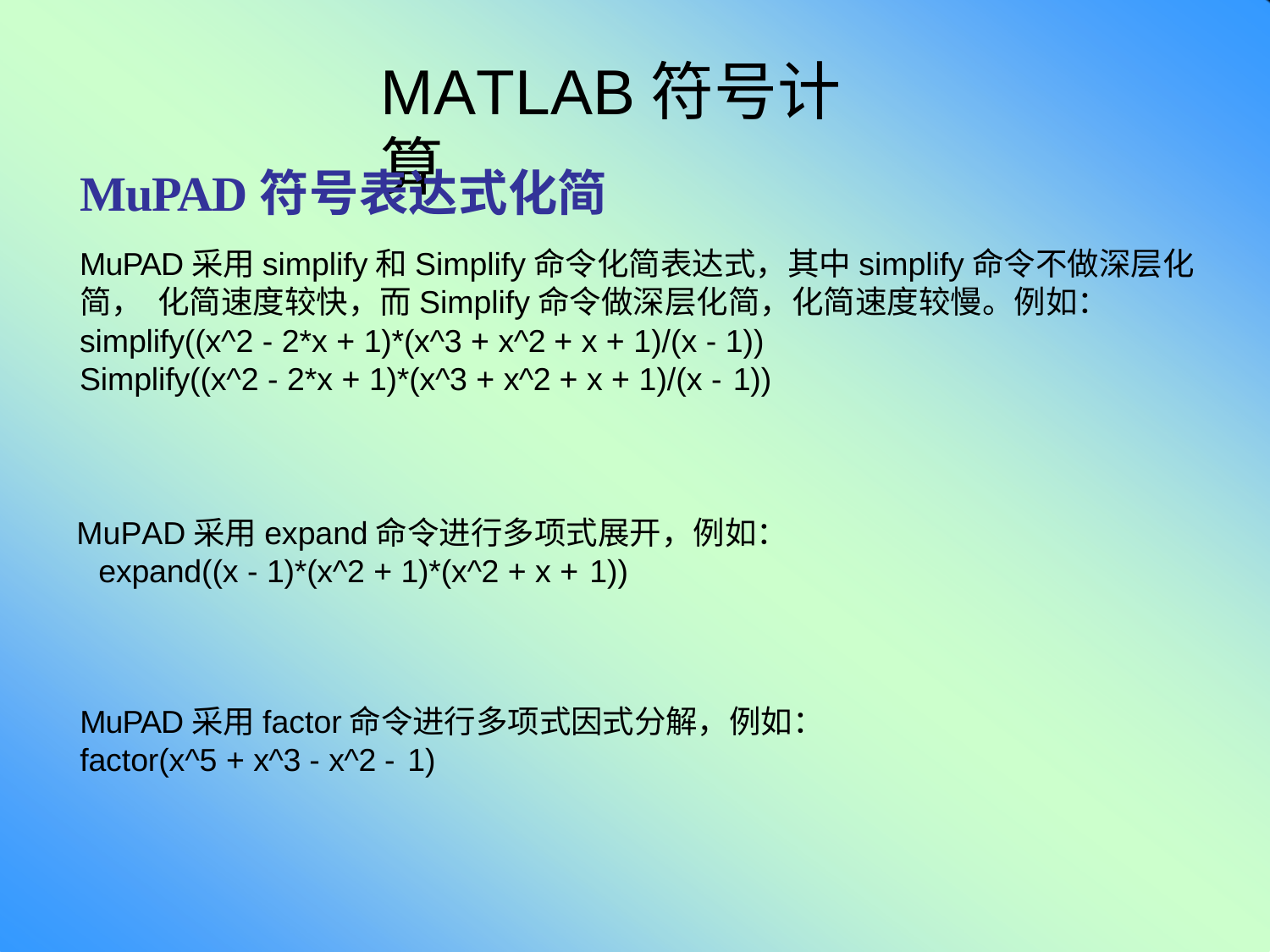

# MATLAB符号计算
MuPAD符号表达式化简
MuPAD采用simplify和Simplify命令化简表达式，其中simplify命令不做深层化简，  化简速度较快，而Simplify命令做深层化简，化简速度较慢。例如：
simplify((x^2 - 2*x + 1)*(x^3 + x^2 + x + 1)/(x - 1))  Simplify((x^2 - 2*x + 1)*(x^3 + x^2 + x + 1)/(x - 1))
MuPAD采用expand命令进行多项式展开，例如：  expand((x - 1)*(x^2 + 1)*(x^2 + x + 1))
MuPAD采用factor命令进行多项式因式分解，例如：
factor(x^5 + x^3 - x^2 - 1)